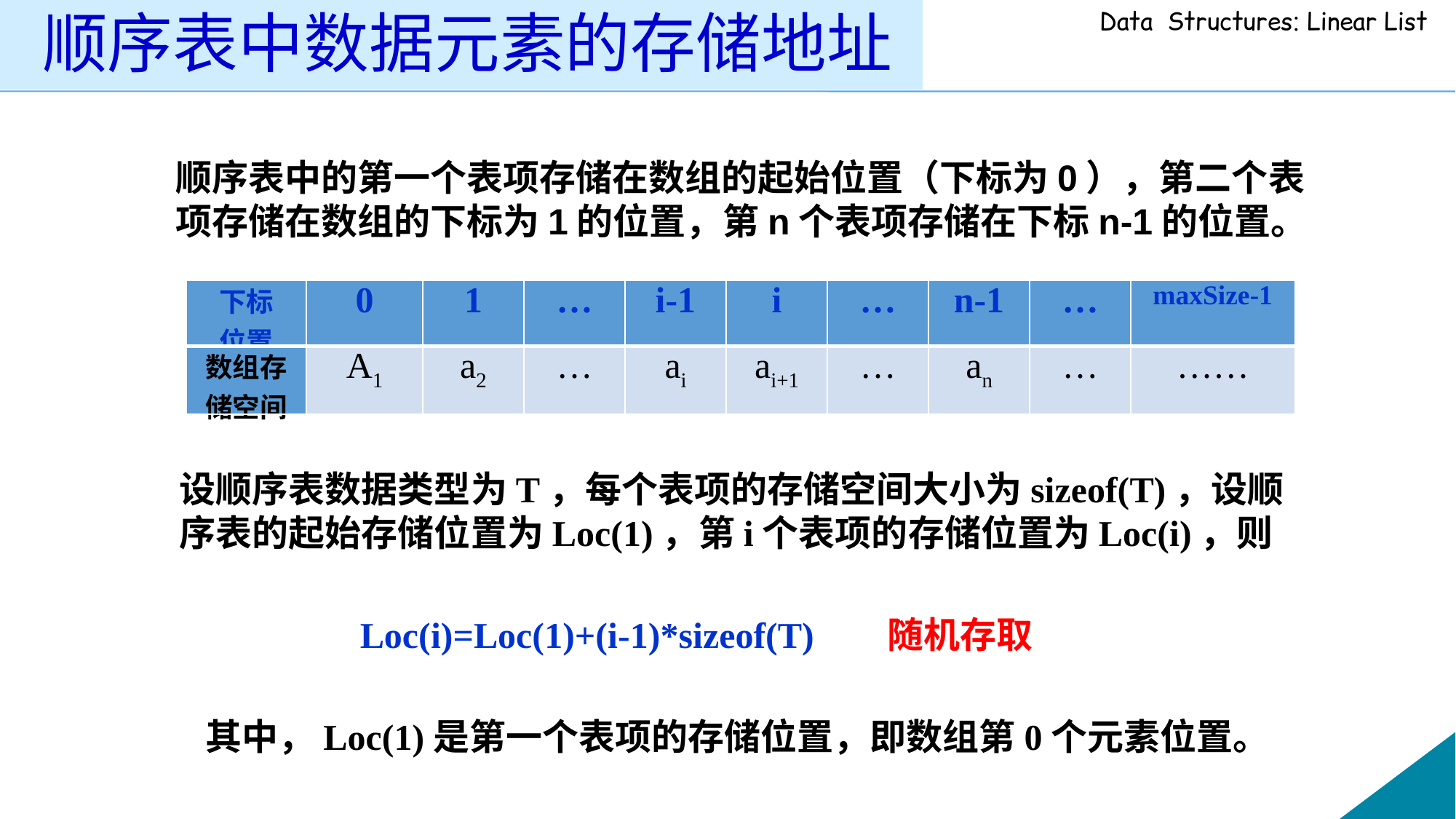

# 顺序表中数据元素的存储地址
顺序表中的第一个表项存储在数组的起始位置（下标为0），第二个表项存储在数组的下标为1的位置，第n个表项存储在下标n-1的位置。
| 下标 位置 | 0 | 1 | … | i-1 | i | … | n-1 | … | maxSize-1 |
| --- | --- | --- | --- | --- | --- | --- | --- | --- | --- |
| 数组存储空间 | A1 | a2 | … | ai | ai+1 | … | an | … | …… |
设顺序表数据类型为T，每个表项的存储空间大小为sizeof(T)，设顺序表的起始存储位置为Loc(1)，第i个表项的存储位置为Loc(i)，则

                 Loc(i)=Loc(1)+(i-1)*sizeof(T)       随机存取

其中，Loc(1)是第一个表项的存储位置，即数组第0个元素位置。